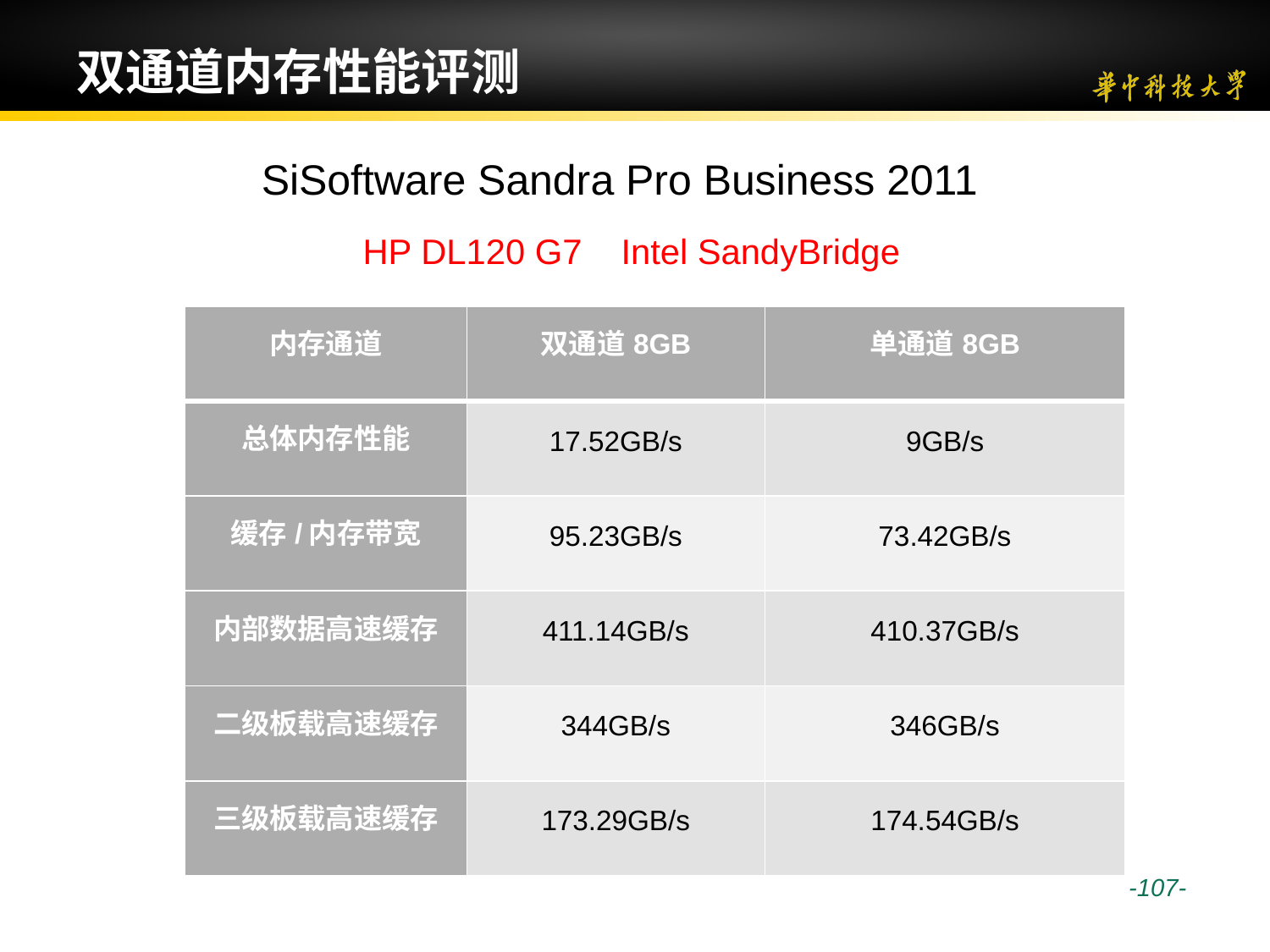

# 双通道内存性能评测
SiSoftware Sandra Pro Business 2011
 HP DL120 G7    Intel SandyBridge

| 内存通道 | 双通道8GB | 单通道8GB |
| --- | --- | --- |
| 总体内存性能 | 17.52GB/s | 9GB/s |
| 缓存/内存带宽 | 95.23GB/s | 73.42GB/s |
| 内部数据高速缓存 | 411.14GB/s | 410.37GB/s |
| 二级板载高速缓存 | 344GB/s | 346GB/s |
| 三级板载高速缓存 | 173.29GB/s | 174.54GB/s |
 -107-